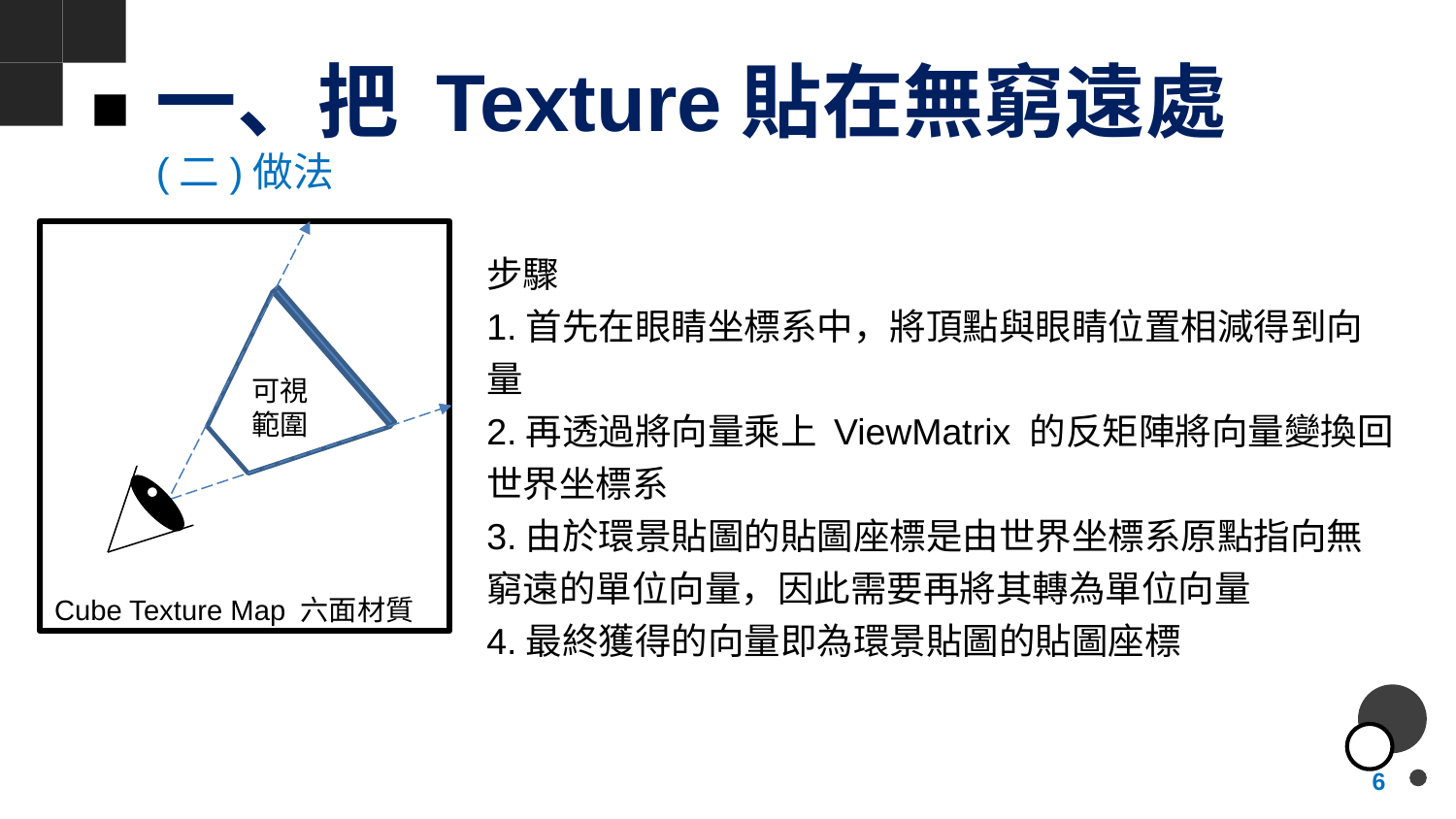

# 一、把 Texture貼在無窮遠處
(二)做法

可視範圍

Cube Texture Map 六面材質
步驟
1.首先在眼睛坐標系中，將頂點與眼睛位置相減得到向量
2.再透過將向量乘上 ViewMatrix 的反矩陣將向量變換回世界坐標系
3.由於環景貼圖的貼圖座標是由世界坐標系原點指向無窮遠的單位向量，因此需要再將其轉為單位向量
4.最終獲得的向量即為環景貼圖的貼圖座標

6